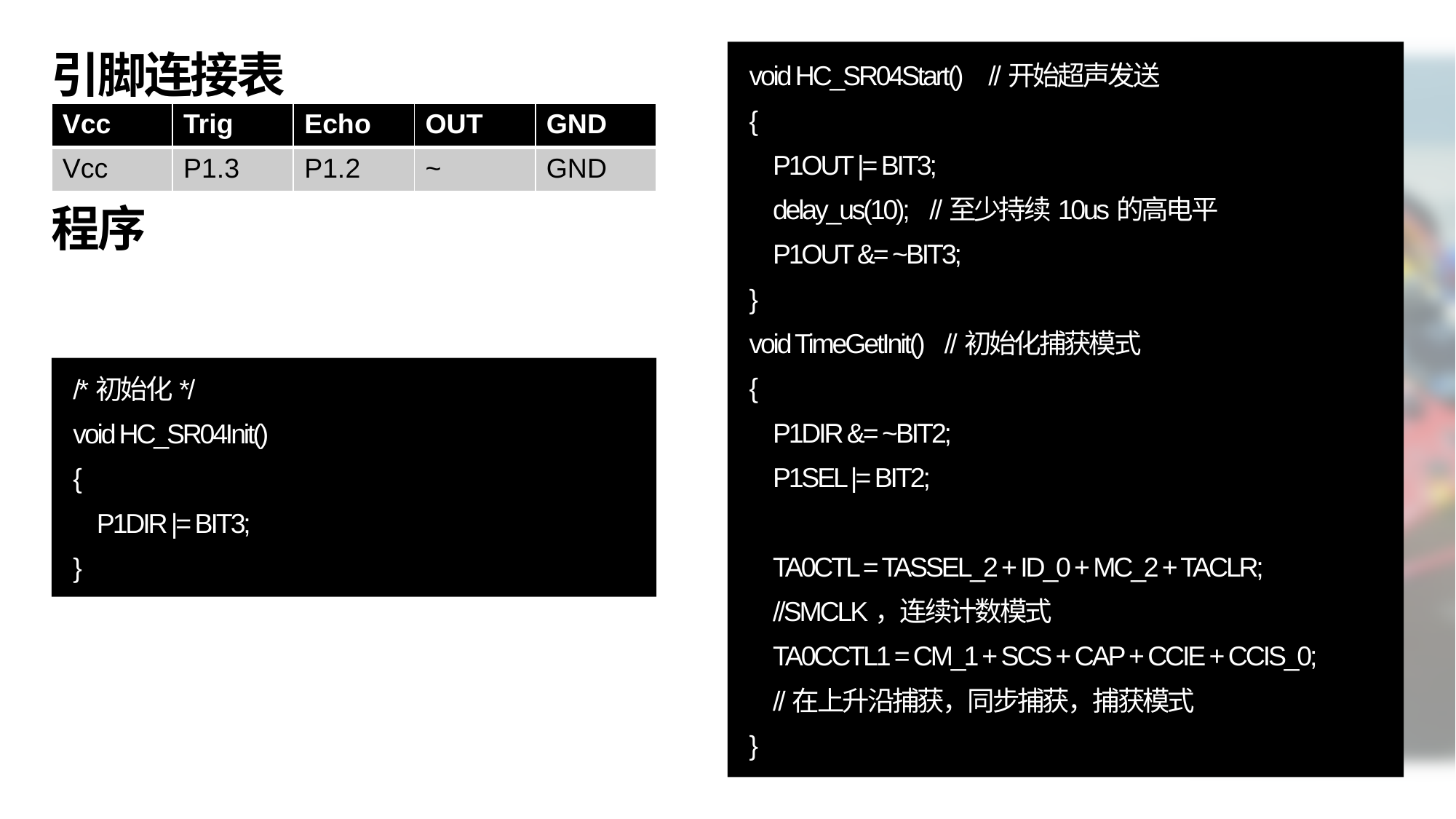

void HC_SR04Start()     //开始超声发送
{
    P1OUT |= BIT3;
    delay_us(10);    //至少持续10us的高电平
    P1OUT &= ~BIT3;
}
void TimeGetInit()    //初始化捕获模式
{
    P1DIR &= ~BIT2;
    P1SEL |= BIT2;

    TA0CTL = TASSEL_2 + ID_0 + MC_2 + TACLR;
    //SMCLK，连续计数模式
    TA0CCTL1 = CM_1 + SCS + CAP + CCIE + CCIS_0;
    //在上升沿捕获，同步捕获，捕获模式
}
# 引脚连接表
| Vcc | Trig | Echo | OUT | GND |
| --- | --- | --- | --- | --- |
| Vcc | P1.3 | P1.2 | ~ | GND |
程序
/*初始化*/
void HC_SR04Init()
{
    P1DIR |= BIT3;
}